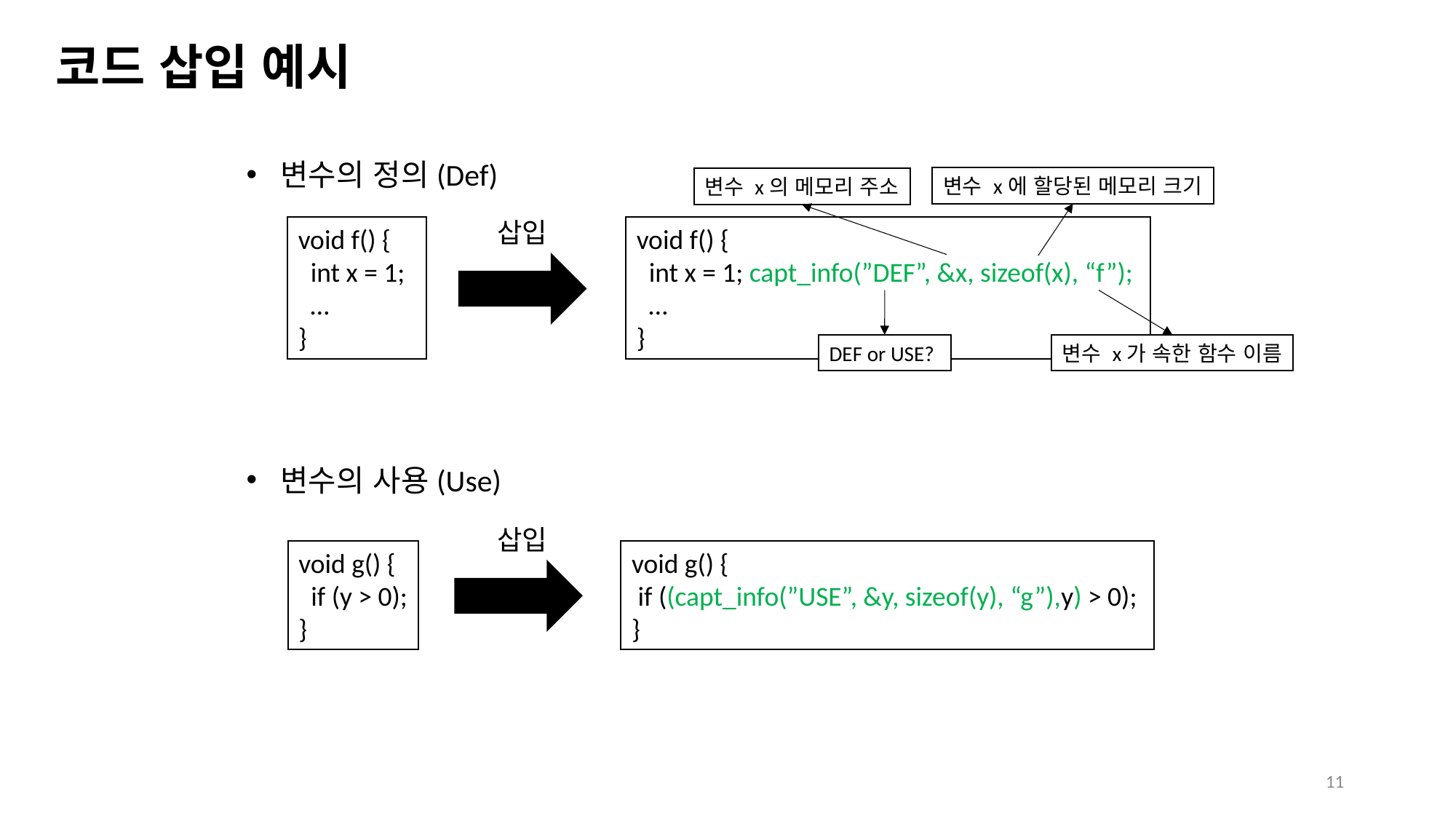

코드 삽입 예시
변수의 정의(Def)
변수 x에 할당된 메모리 크기
변수 x의 메모리 주소
삽입
void f() {
  int x = 1;
  …
}
void f() {
  int x = 1; capt_info(”DEF”, &x, sizeof(x), “f”);
  …
}

DEF or USE?
변수 x가 속한 함수 이름
변수의 사용(Use)
삽입
void g() {
  if (y > 0);
}
void g() {
 if ((capt_info(”USE”, &y, sizeof(y), “g”),y) > 0);
}

11